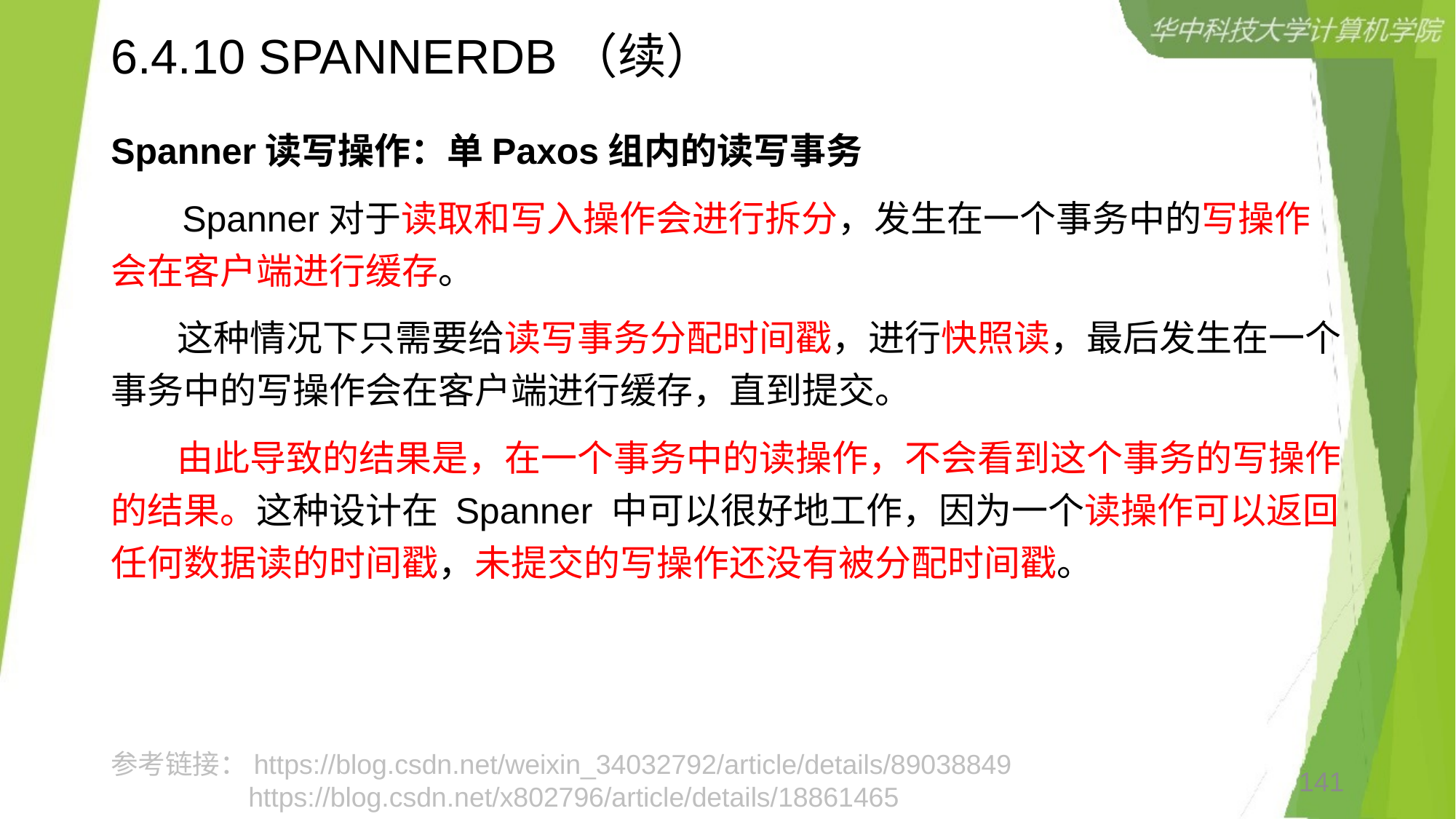

# 6.4.10 SPANNERDB（续）
Spanner读写操作：单Paxos组内的读写事务
       Spanner对于读取和写入操作会进行拆分，发生在一个事务中的写操作会在客户端进行缓存。
       这种情况下只需要给读写事务分配时间戳，进行快照读，最后发生在一个事务中的写操作会在客户端进行缓存，直到提交。
       由此导致的结果是，在一个事务中的读操作，不会看到这个事务的写操作的结果。这种设计在 Spanner 中可以很好地工作，因为一个读操作可以返回任何数据读的时间戳，未提交的写操作还没有被分配时间戳。
参考链接：https://blog.csdn.net/weixin_34032792/article/details/89038849
                  https://blog.csdn.net/x802796/article/details/18861465
141